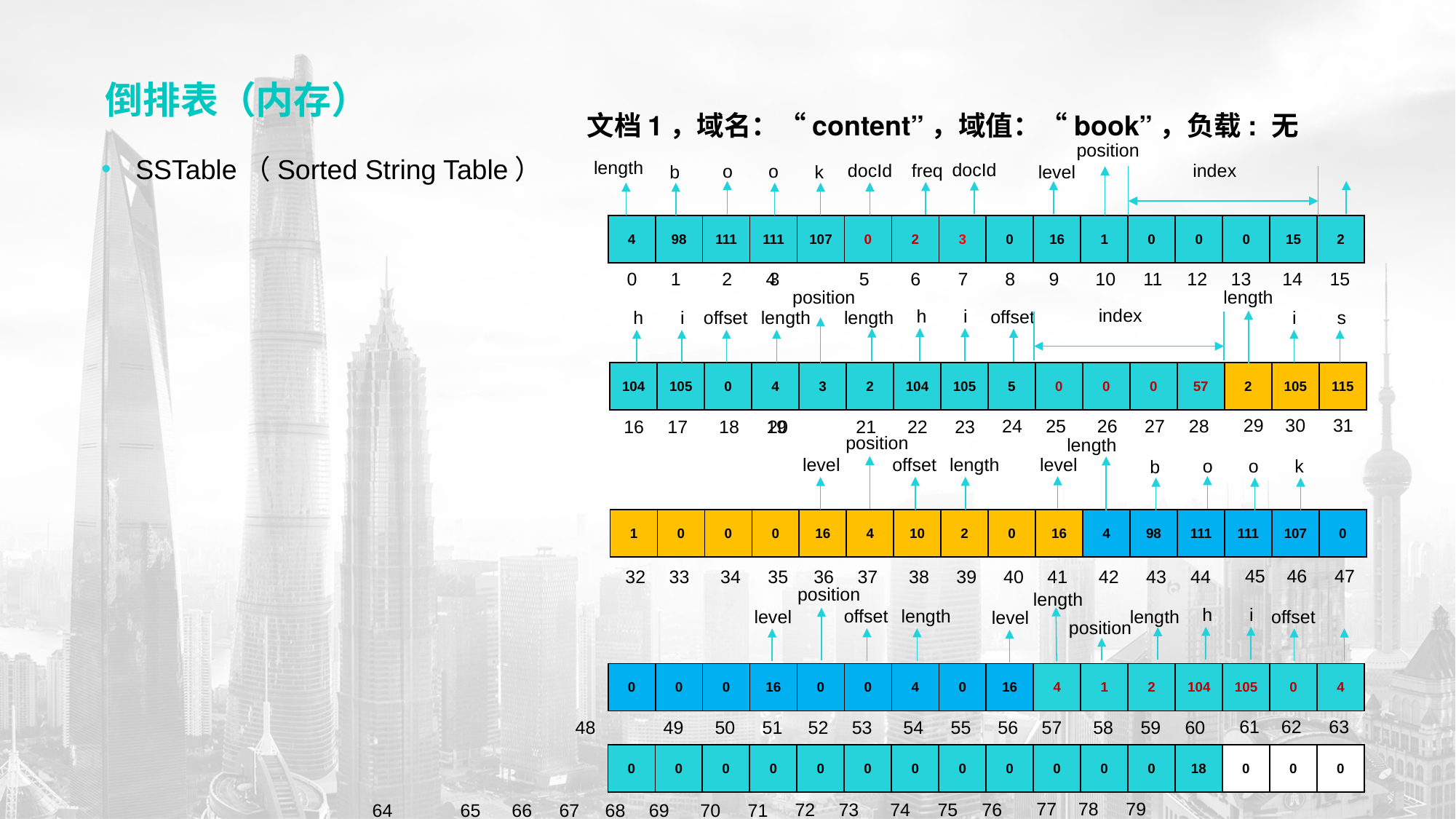

# 倒排表（内存）
文档1，域名：“content”，域值：“book”，负载: 无
position
SSTable（Sorted String Table）
length
docId
freq
index
docId
o
o
b
level
k

| 4 | 98 | 111 | 111 | 107 | 0 | 2 | 3 | 0 | 16 | 1 | 0 | 0 | 0 | 15 | 2 |
| --- | --- | --- | --- | --- | --- | --- | --- | --- | --- | --- | --- | --- | --- | --- | --- |
15
14
13
11
12
10
9
8
7
3
6
2
5
1
4
0
position
length
index
h
i
offset
length
h
i
offset
length
i
s
| 104 | 105 | 0 | 4 | 3 | 2 | 104 | 105 | 5 | 0 | 0 | 0 | 57 | 2 | 105 | 115 |
| --- | --- | --- | --- | --- | --- | --- | --- | --- | --- | --- | --- | --- | --- | --- | --- |
29
30
31
27
28
26
25
24
23
19
22
18
21
17
20
16
position
length
level
length
offset
level
o
o
k
b
| 1 | 0 | 0 | 0 | 16 | 4 | 10 | 2 | 0 | 16 | 4 | 98 | 111 | 111 | 107 | 0 |
| --- | --- | --- | --- | --- | --- | --- | --- | --- | --- | --- | --- | --- | --- | --- | --- |
45
46
47
43
44
42
41
40
39
35
38
34
37
33
36
32
position
length
h
i
length
offset
level
length
offset
level
position
| 0 | 0 | 0 | 16 | 0 | 0 | 4 | 0 | 16 | 4 | 1 | 2 | 104 | 105 | 0 | 4 |
| --- | --- | --- | --- | --- | --- | --- | --- | --- | --- | --- | --- | --- | --- | --- | --- |
61
62
63
59
60
58
57
56
55
51
54
50
53
49
52
48
| 0 | 0 | 0 | 0 | 0 | 0 | 0 | 0 | 0 | 0 | 0 | 0 | 18 | 0 | 0 | 0 |
| --- | --- | --- | --- | --- | --- | --- | --- | --- | --- | --- | --- | --- | --- | --- | --- |
77
78
79
75
76
74
73
72
71
67
70
66
69
65
68
64